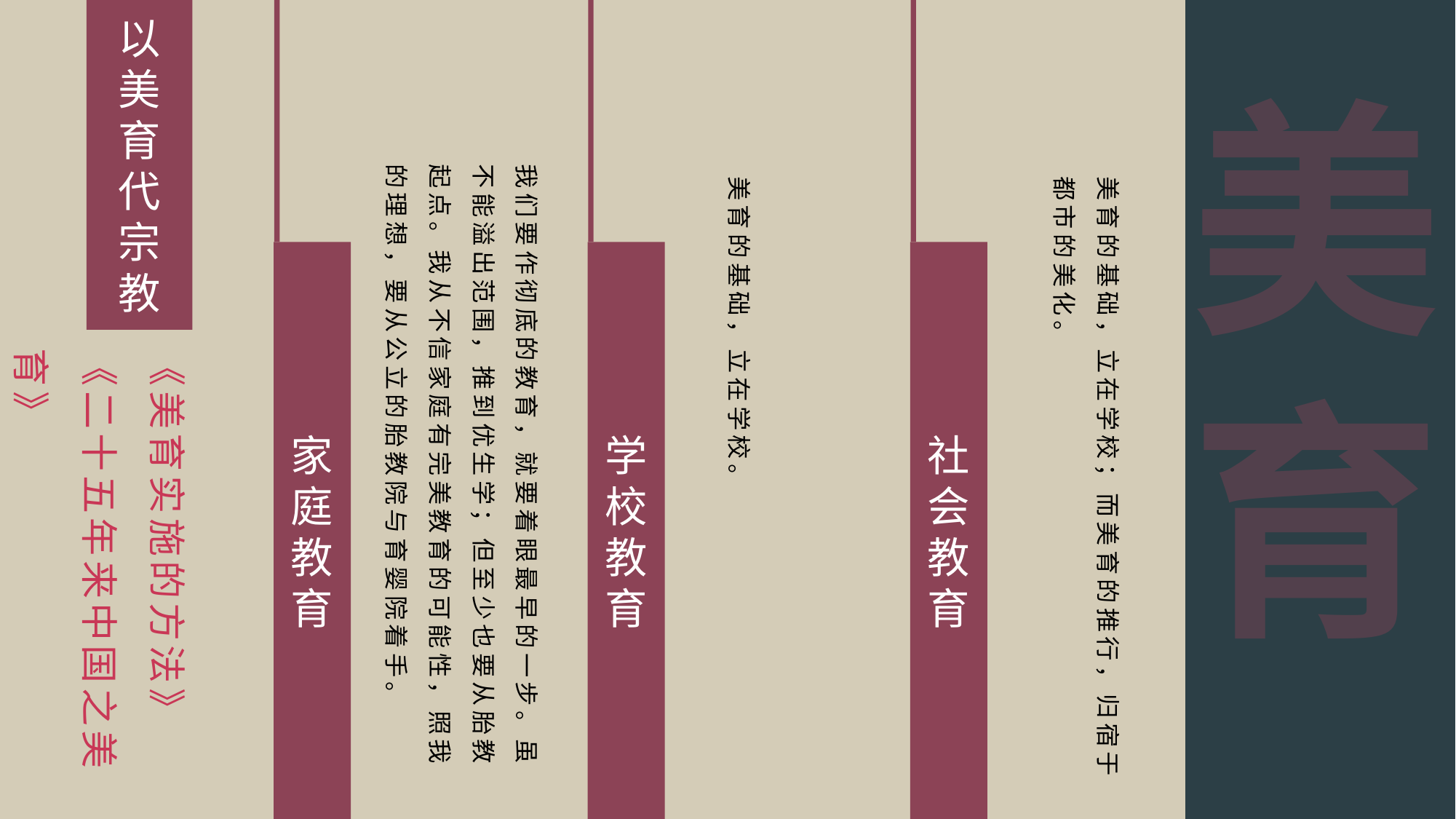

家庭教育

学校教育

社会教育
以美育代宗教
美育
我们要作彻底的教育，就要着眼最早的一步。虽不能溢出范围，推到优生学；但至少也要从胎教起点。我从不信家庭有完美教育的可能性，照我的理想，要从公立的胎教院与育婴院着手。
美育的基础，立在学校。
美育的基础，立在学校；而美育的推行，归宿于都市的美化。
《美育实施的方法》
《二十五年来中国之美育》